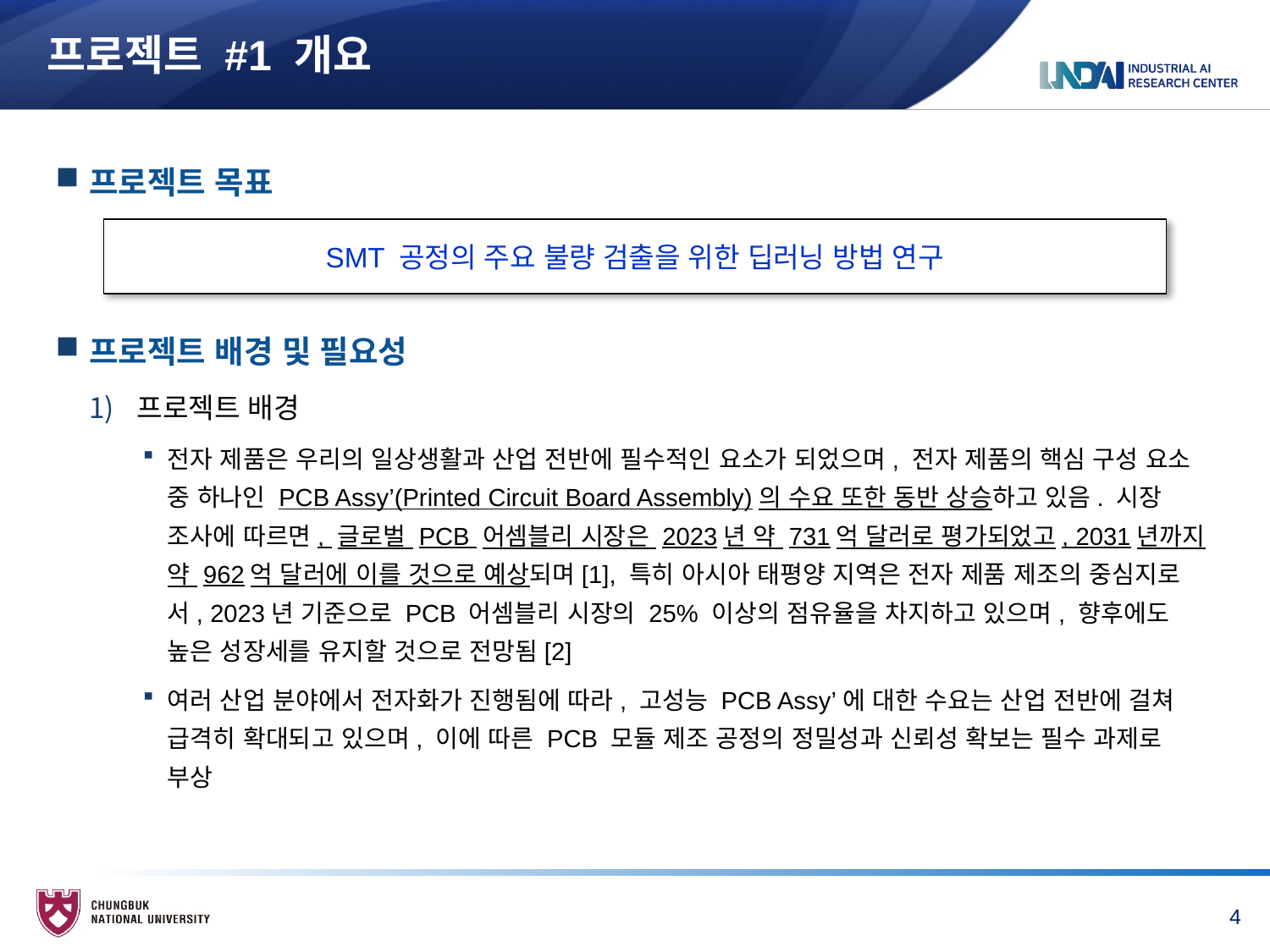

# 프로젝트 #1 개요
프로젝트 목표

프로젝트 배경 및 필요성
프로젝트 배경
전자 제품은 우리의 일상생활과 산업 전반에 필수적인 요소가 되었으며, 전자 제품의 핵심 구성 요소 중 하나인 PCB Assy’(Printed Circuit Board Assembly)의 수요 또한 동반 상승하고 있음. 시장 조사에 따르면, 글로벌 PCB 어셈블리 시장은 2023년 약 731억 달러로 평가되었고, 2031년까지 약 962억 달러에 이를 것으로 예상되며[1], 특히 아시아 태평양 지역은 전자 제품 제조의 중심지로서, 2023년 기준으로 PCB 어셈블리 시장의 25% 이상의 점유율을 차지하고 있으며, 향후에도 높은 성장세를 유지할 것으로 전망됨[2]
여러 산업 분야에서 전자화가 진행됨에 따라, 고성능 PCB Assy’에 대한 수요는 산업 전반에 걸쳐 급격히 확대되고 있으며, 이에 따른 PCB 모듈 제조 공정의 정밀성과 신뢰성 확보는 필수 과제로 부상
SMT 공정의 주요 불량 검출을 위한 딥러닝 방법 연구